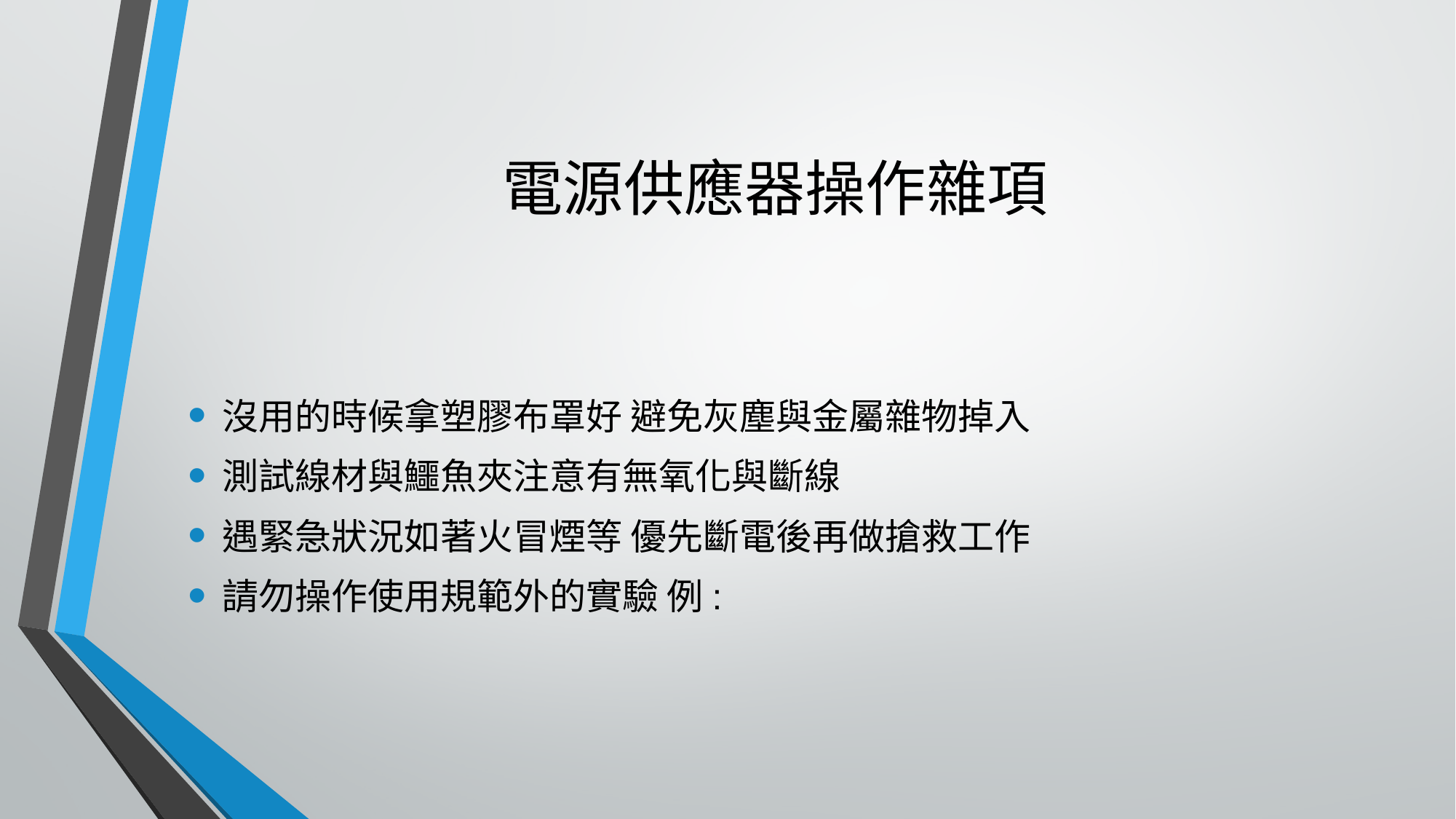

# 電源供應器操作雜項
沒用的時候拿塑膠布罩好 避免灰塵與金屬雜物掉入
測試線材與鱷魚夾注意有無氧化與斷線
遇緊急狀況如著火冒煙等 優先斷電後再做搶救工作
請勿操作使用規範外的實驗 例: